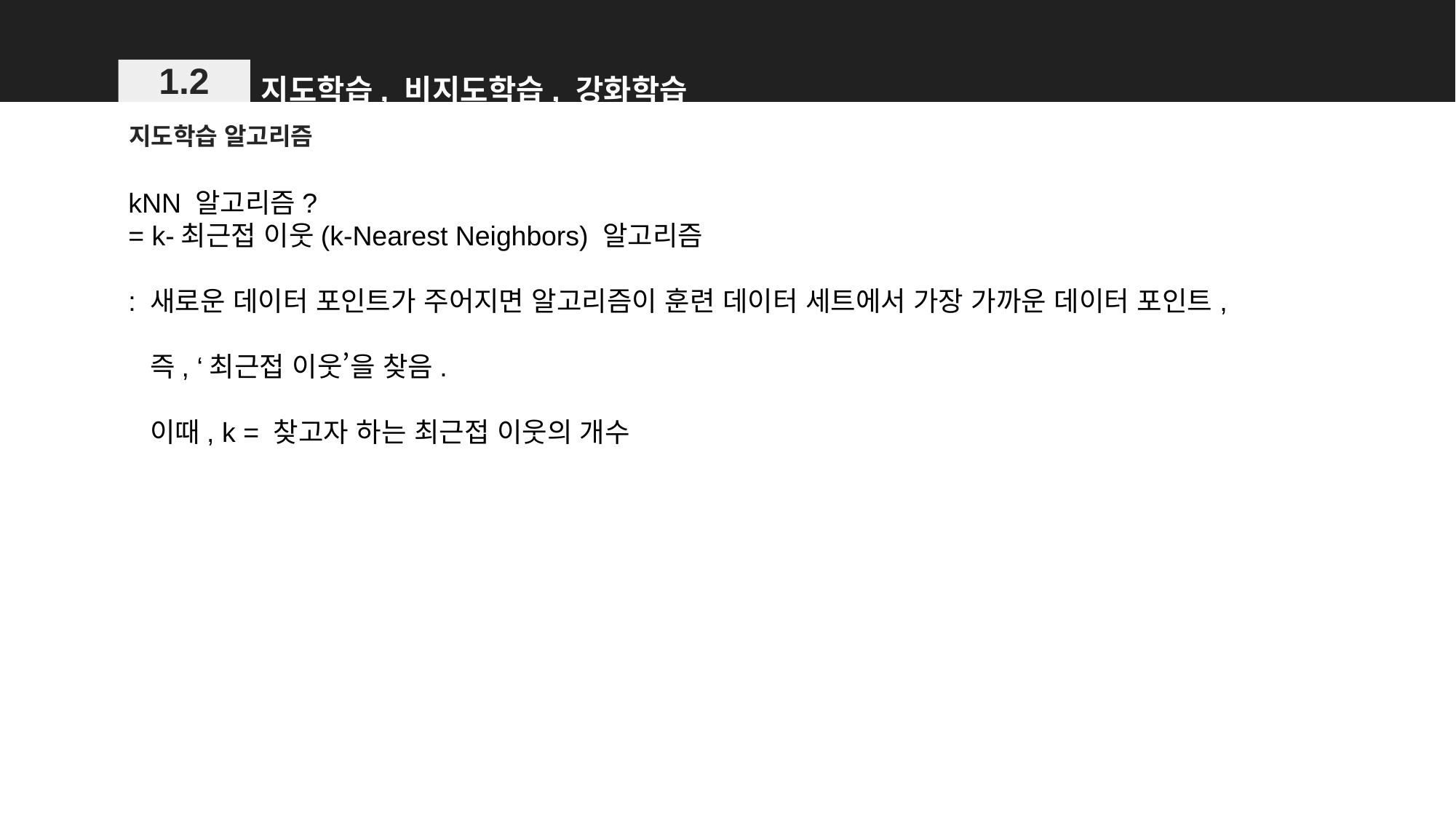

지도학습, 비지도학습, 강화학습
1.2

지도학습 알고리즘
kNN 알고리즘?
= k-최근접 이웃(k-Nearest Neighbors) 알고리즘

: 새로운 데이터 포인트가 주어지면 알고리즘이 훈련 데이터 세트에서 가장 가까운 데이터 포인트,

  즉, ‘최근접 이웃’을 찾음.

  이때, k = 찾고자 하는 최근접 이웃의 개수